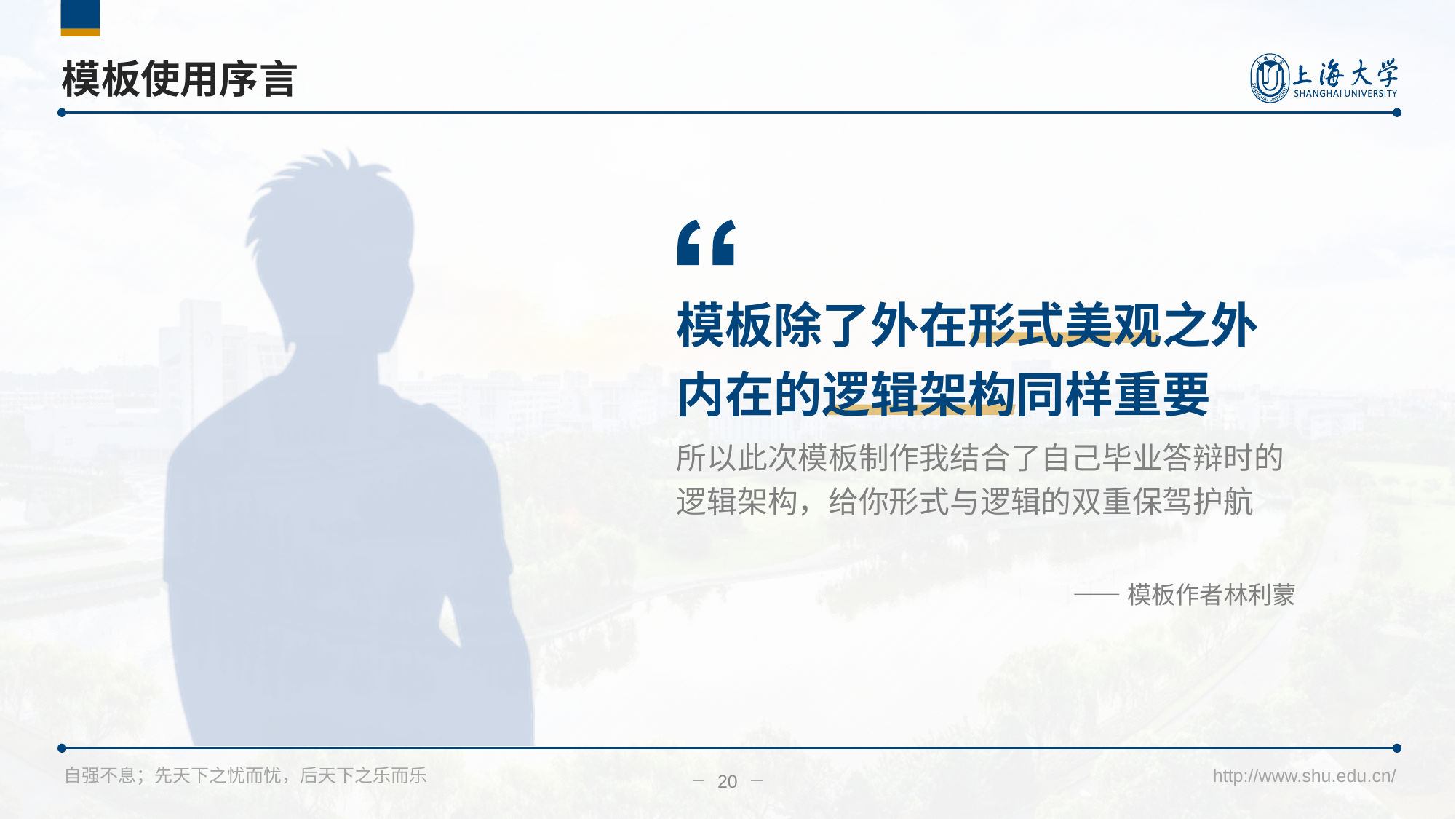

# 模板使用序言

模板除了外在形式美观之外
内在的逻辑架构同样重要
所以此次模板制作我结合了自己毕业答辩时的逻辑架构，给你形式与逻辑的双重保驾护航

——模板作者林利蒙
20